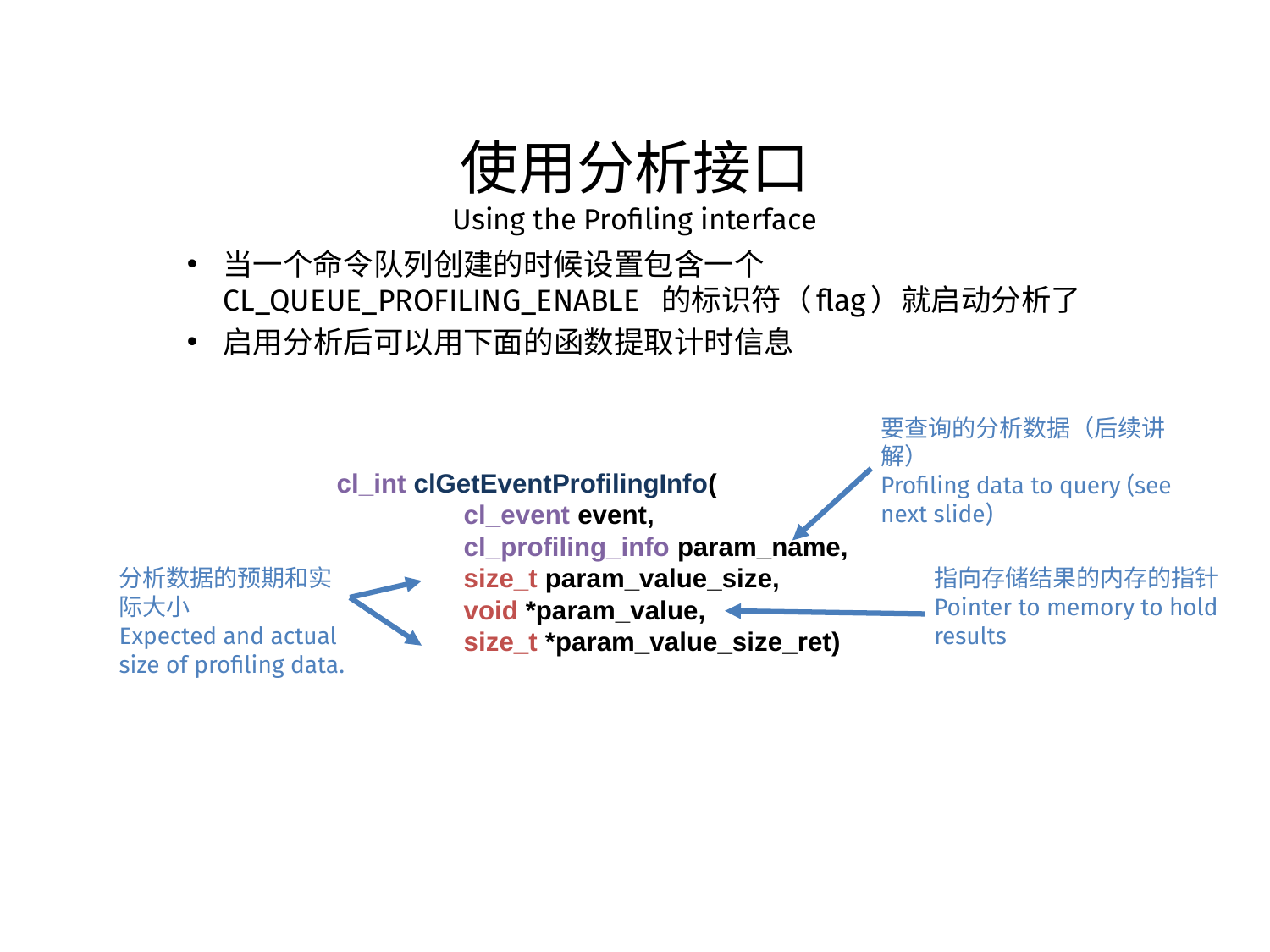

使用分析接口
Using the Profiling interface
当一个命令队列创建的时候设置包含一个 CL_QUEUE_PROFILING_ENABLE  的标识符（flag）就启动分析了
启用分析后可以用下面的函数提取计时信息
要查询的分析数据（后续讲解）
Profiling data to query (see next slide)
cl_int clGetEventProfilingInfo(
	cl_event event,
	cl_profiling_info param_name,
	size_t param_value_size,
	void *param_value,
	size_t *param_value_size_ret)

分析数据的预期和实际大小
Expected and actual size of profiling data.
指向存储结果的内存的指针
Pointer to memory to hold results